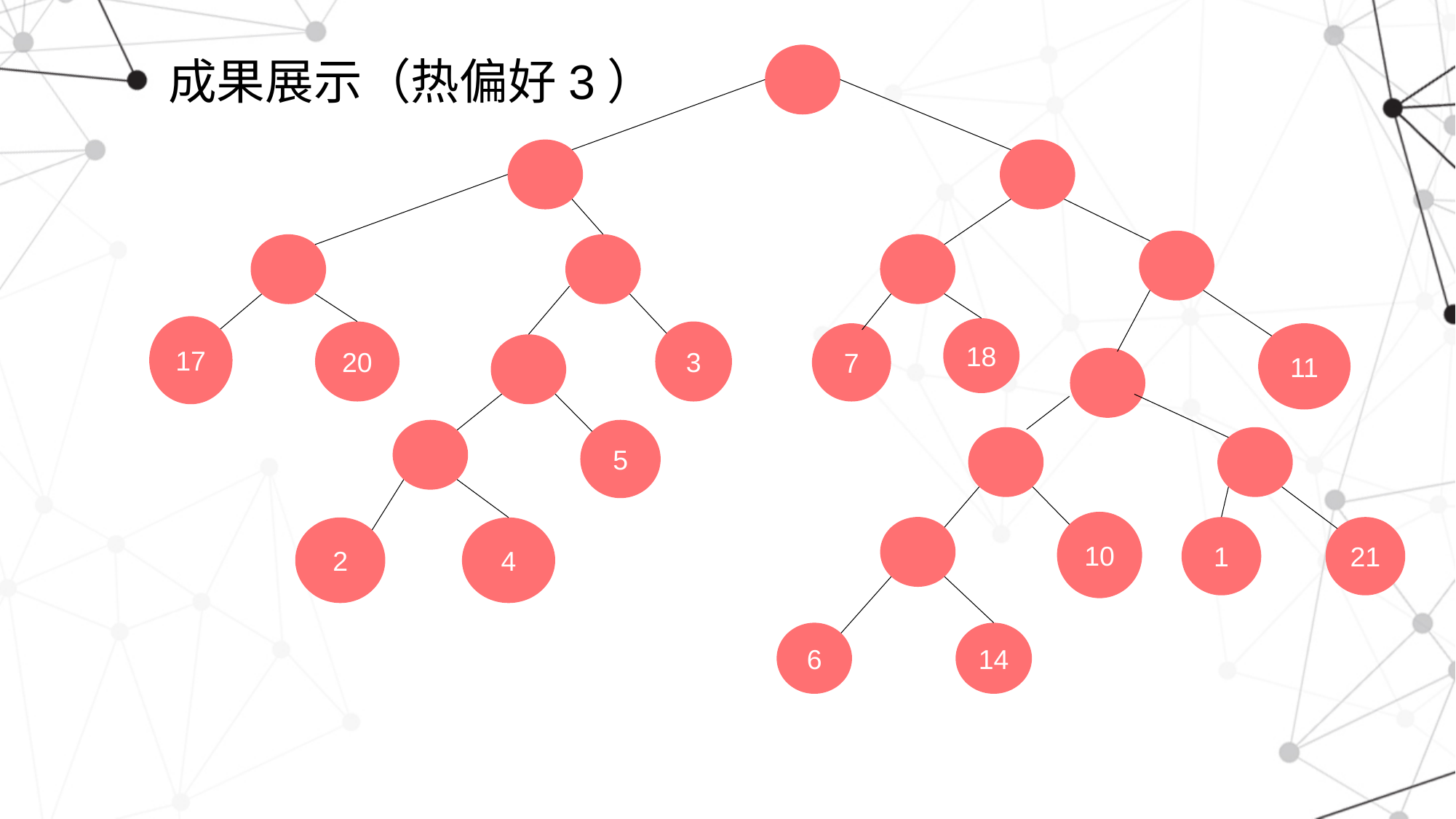

# 成果展示（热偏好3）

17
18
3
20
7
11

5

10
21
1

4
2
14
6